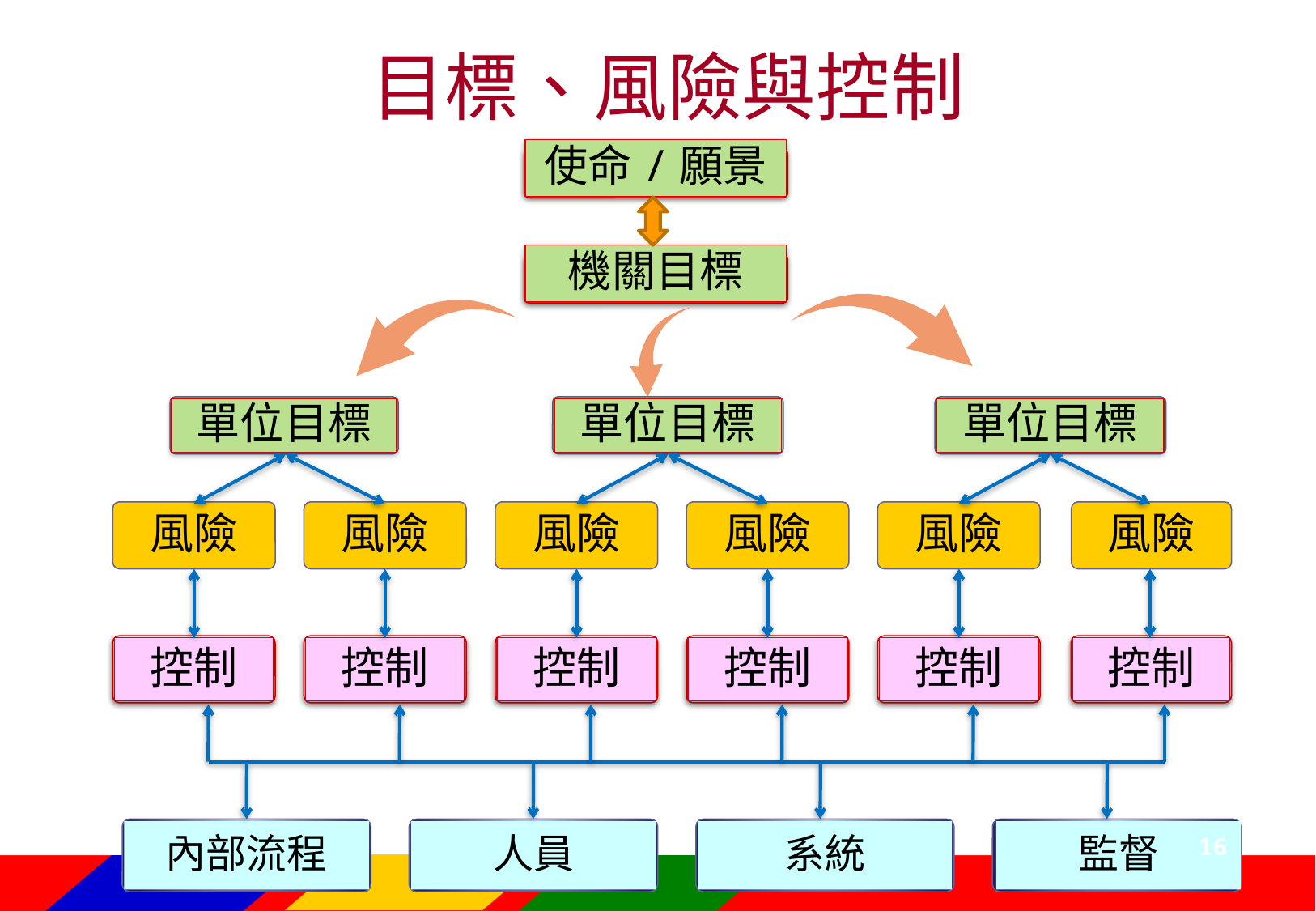

目標、風險與控制
使命/願景

機關目標

單位目標

風險

風險

控制

控制

單位目標

風險

風險

控制

控制

單位目標

風險

風險

控制

控制

內部流程

人員

系統

監督
16